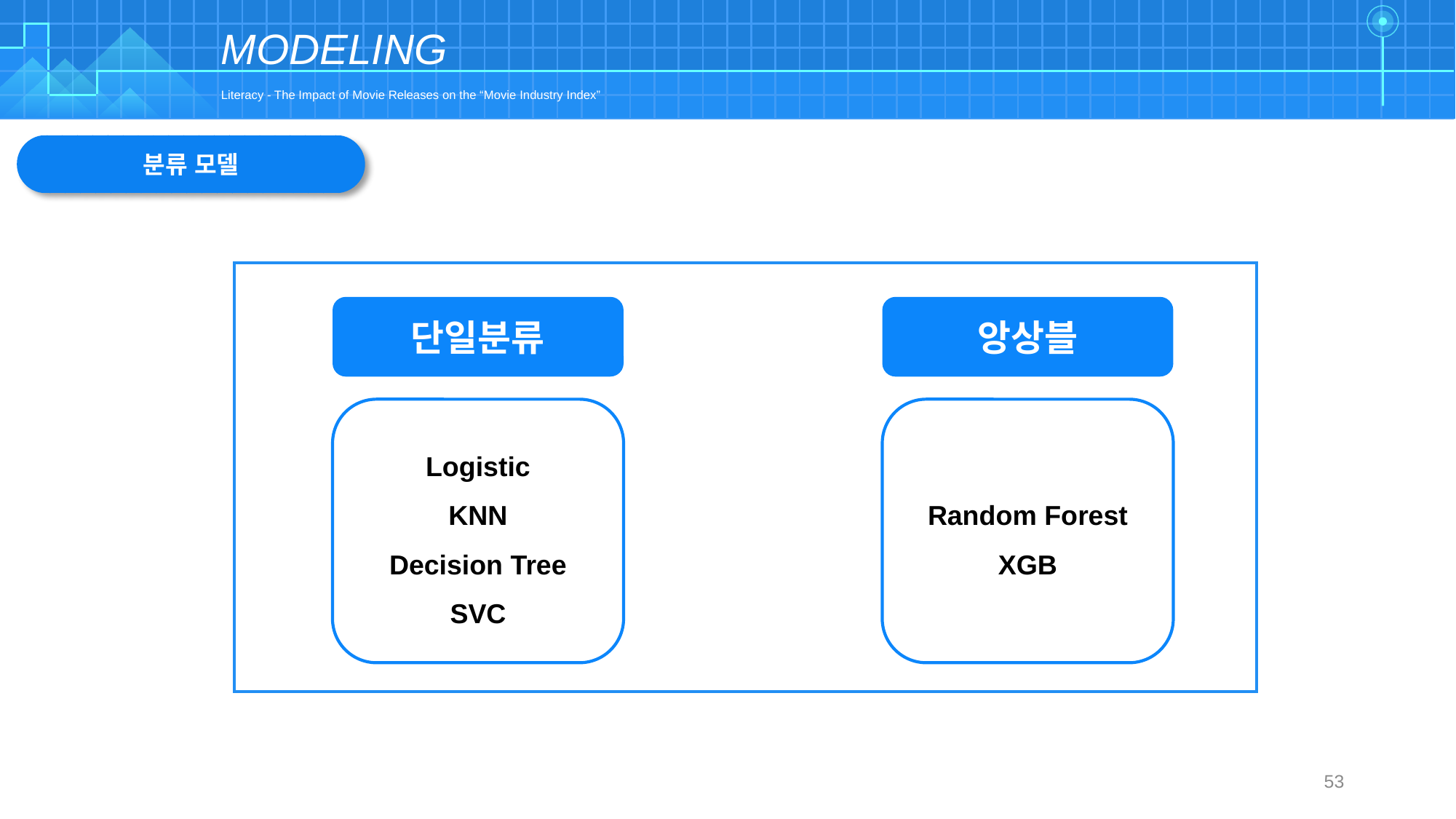

|  |  |  |  |  |  |  |  |  |  |  |  |  |  |  |  |  |  |  |  |  |  |  |  |  |  |  |  |  |  |  |  |  |  |  |  |  |  |  |  |  |  |  |  |  |  |  |  |  |  |  |  |  |  |  |  |  |  |  |  |
| --- | --- | --- | --- | --- | --- | --- | --- | --- | --- | --- | --- | --- | --- | --- | --- | --- | --- | --- | --- | --- | --- | --- | --- | --- | --- | --- | --- | --- | --- | --- | --- | --- | --- | --- | --- | --- | --- | --- | --- | --- | --- | --- | --- | --- | --- | --- | --- | --- | --- | --- | --- | --- | --- | --- | --- | --- | --- | --- | --- |
|  |  |  |  |  |  |  |  |  |  |  |  |  |  |  |  |  |  |  |  |  |  |  |  |  |  |  |  |  |  |  |  |  |  |  |  |  |  |  |  |  |  |  |  |  |  |  |  |  |  |  |  |  |  |  |  |  |  |  |  |
|  |  |  |  |  |  |  |  |  |  |  |  |  |  |  |  |  |  |  |  |  |  |  |  |  |  |  |  |  |  |  |  |  |  |  |  |  |  |  |  |  |  |  |  |  |  |  |  |  |  |  |  |  |  |  |  |  |  |  |  |
|  |  |  |  |  |  |  |  |  |  |  |  |  |  |  |  |  |  |  |  |  |  |  |  |  |  |  |  |  |  |  |  |  |  |  |  |  |  |  |  |  |  |  |  |  |  |  |  |  |  |  |  |  |  |  |  |  |  |  |  |
|  |  |  |  |  |  |  |  |  |  |  |  |  |  |  |  |  |  |  |  |  |  |  |  |  |  |  |  |  |  |  |  |  |  |  |  |  |  |  |  |  |  |  |  |  |  |  |  |  |  |  |  |  |  |  |  |  |  |  |  |

MODELING
Literacy - The Impact of Movie Releases on the “Movie Industry Index”

분류 모델

단일분류
앙상블
Logistic
KNN
Decision Tree
SVC
Random Forest
XGB
53